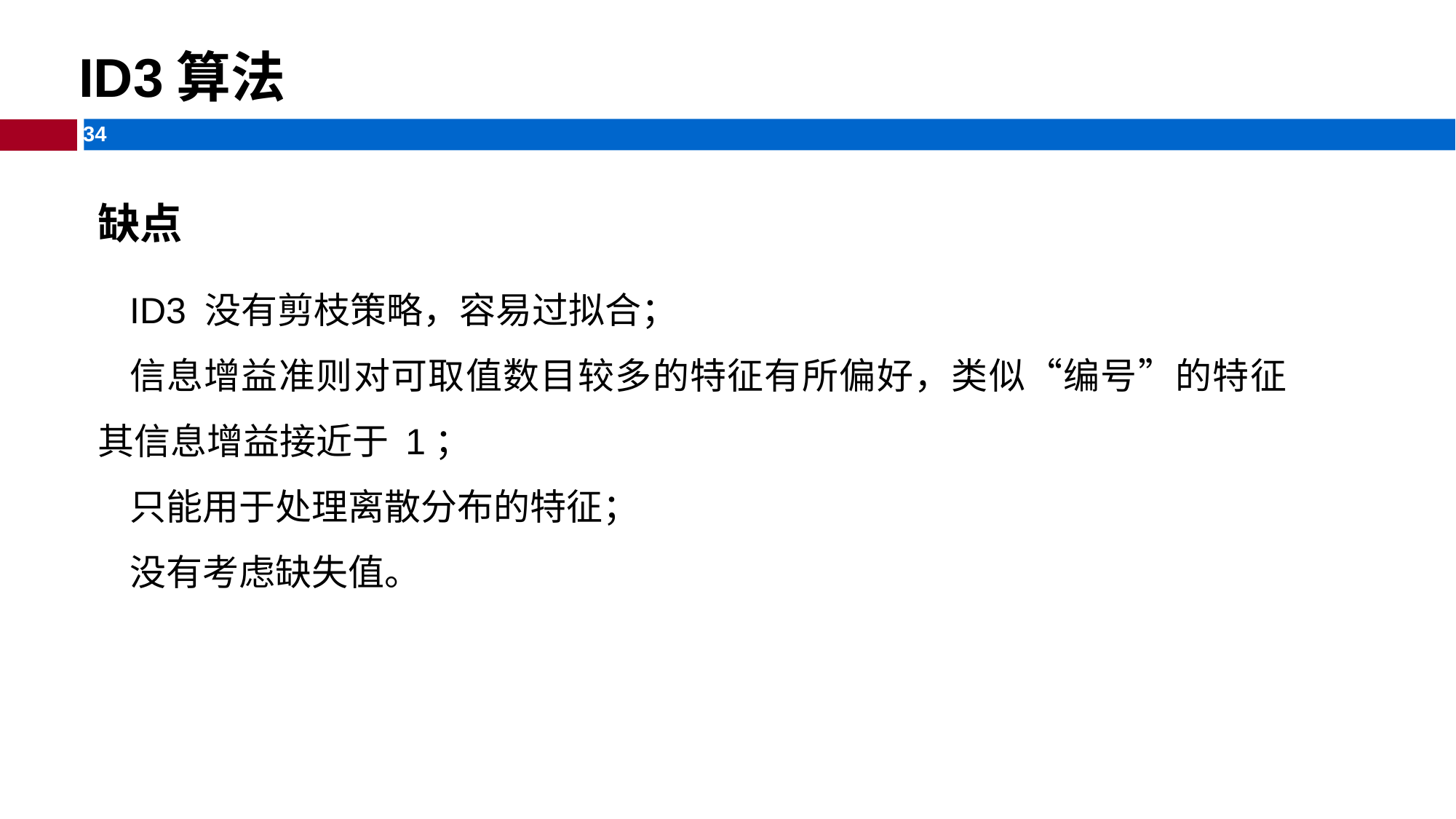

ID3算法
缺点
ID3 没有剪枝策略，容易过拟合；
信息增益准则对可取值数目较多的特征有所偏好，类似“编号”的特征其信息增益接近于 1；
只能用于处理离散分布的特征；
没有考虑缺失值。